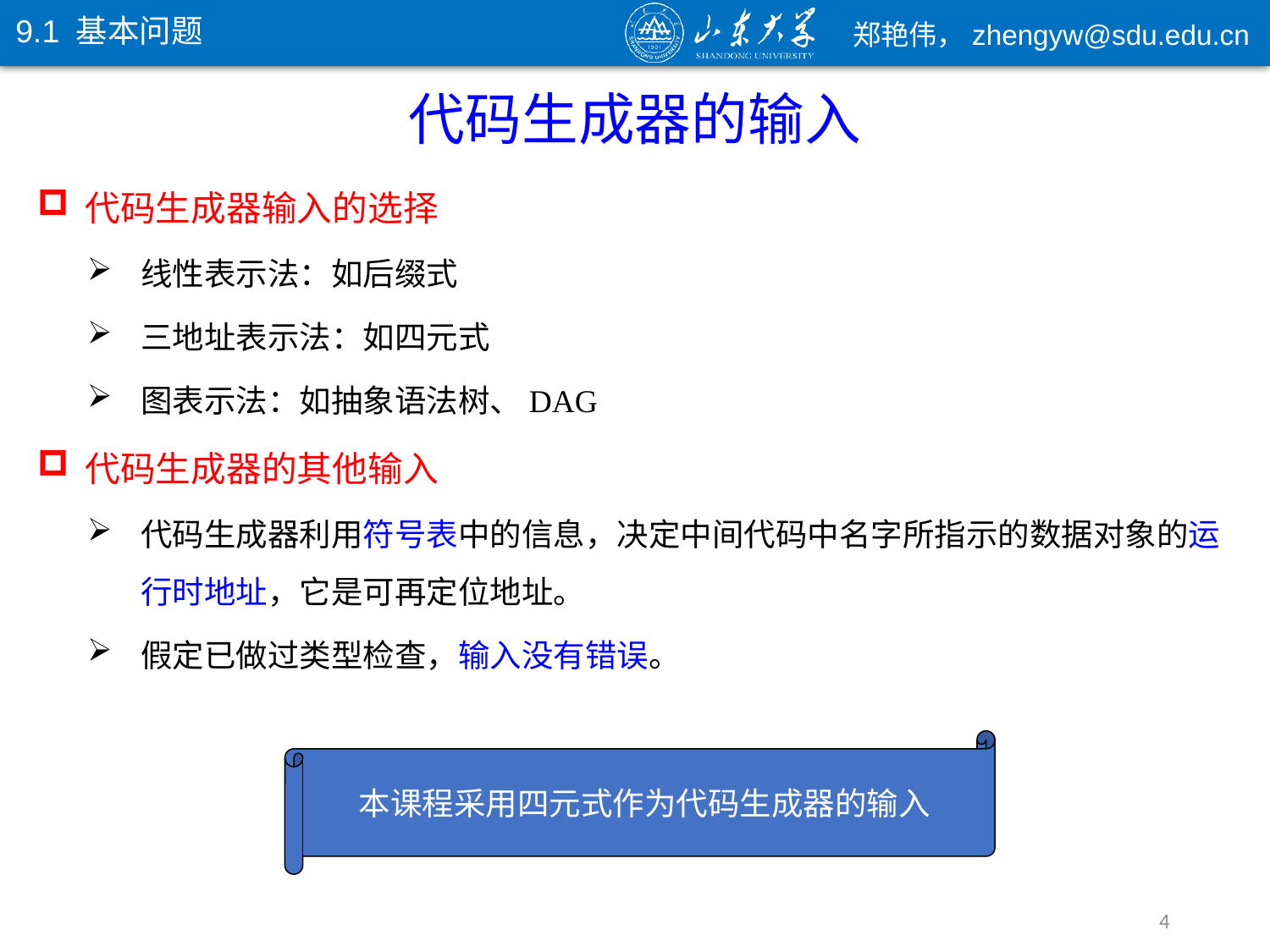

9.1 基本问题
代码生成器的输入
代码生成器输入的选择
线性表示法：如后缀式
三地址表示法：如四元式
图表示法：如抽象语法树、DAG
代码生成器的其他输入
代码生成器利用符号表中的信息，决定中间代码中名字所指示的数据对象的运行时地址，它是可再定位地址。
假定已做过类型检查，输入没有错误。
本课程采用四元式作为代码生成器的输入
4